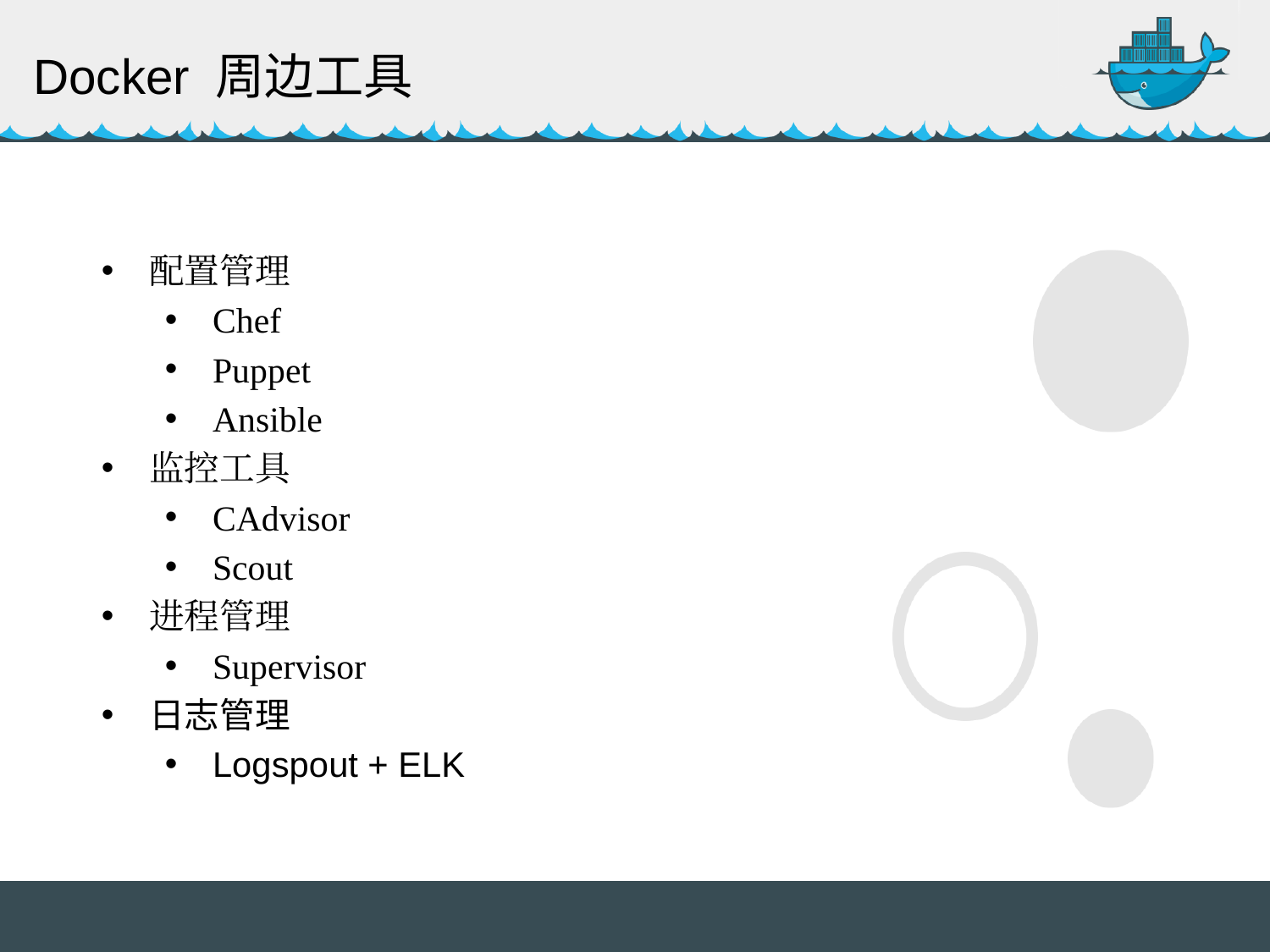

Docker 周边工具
配置管理
Chef
Puppet
Ansible
监控工具
CAdvisor
Scout
进程管理
Supervisor
日志管理
Logspout + ELK